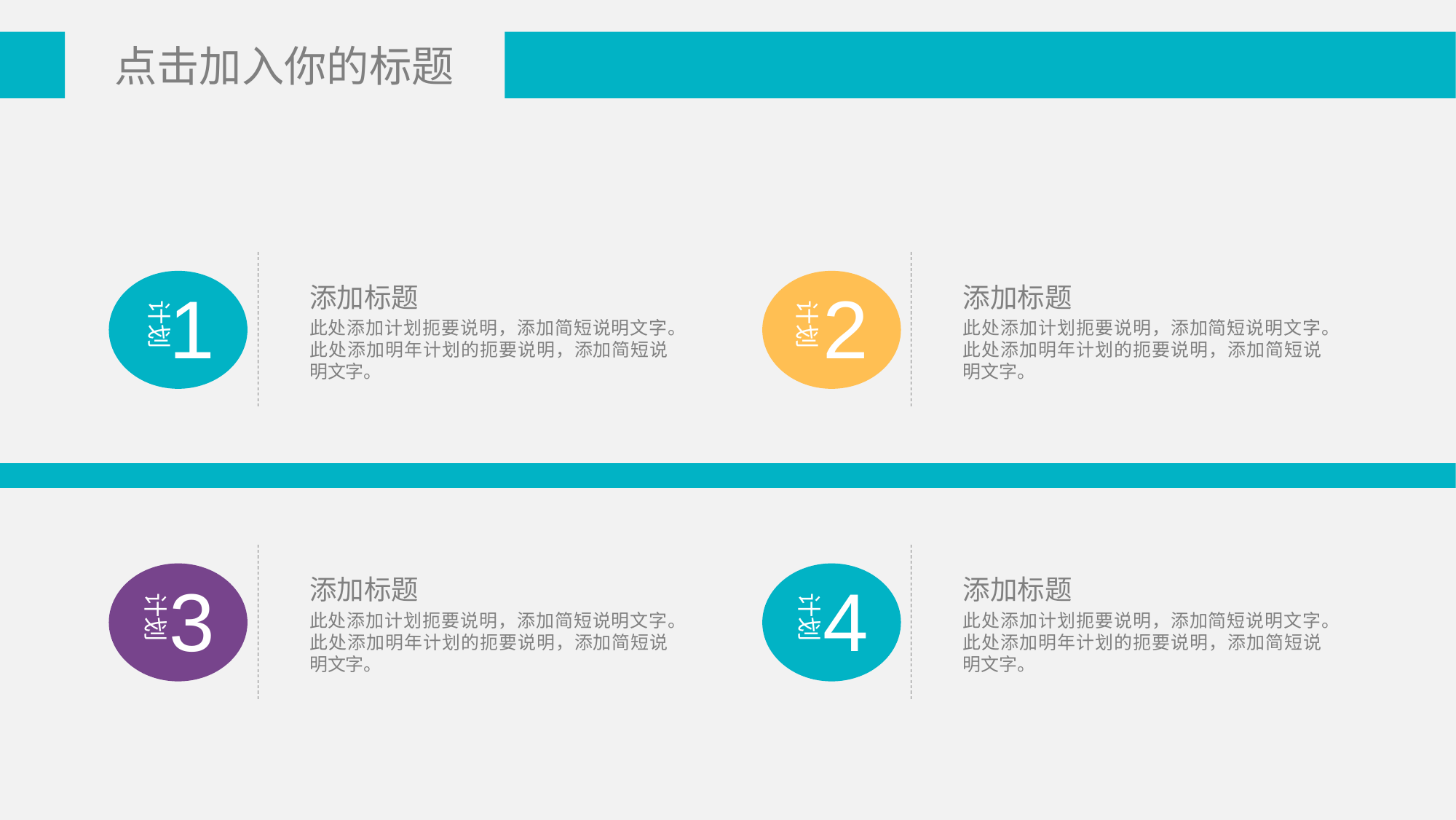

点击加入你的标题

1
计划
添加标题
此处添加计划扼要说明，添加简短说明文字。此处添加明年计划的扼要说明，添加简短说明文字。

2
计划
添加标题
此处添加计划扼要说明，添加简短说明文字。此处添加明年计划的扼要说明，添加简短说明文字。

3
计划
添加标题
此处添加计划扼要说明，添加简短说明文字。此处添加明年计划的扼要说明，添加简短说明文字。

4
计划
添加标题
此处添加计划扼要说明，添加简短说明文字。此处添加明年计划的扼要说明，添加简短说明文字。